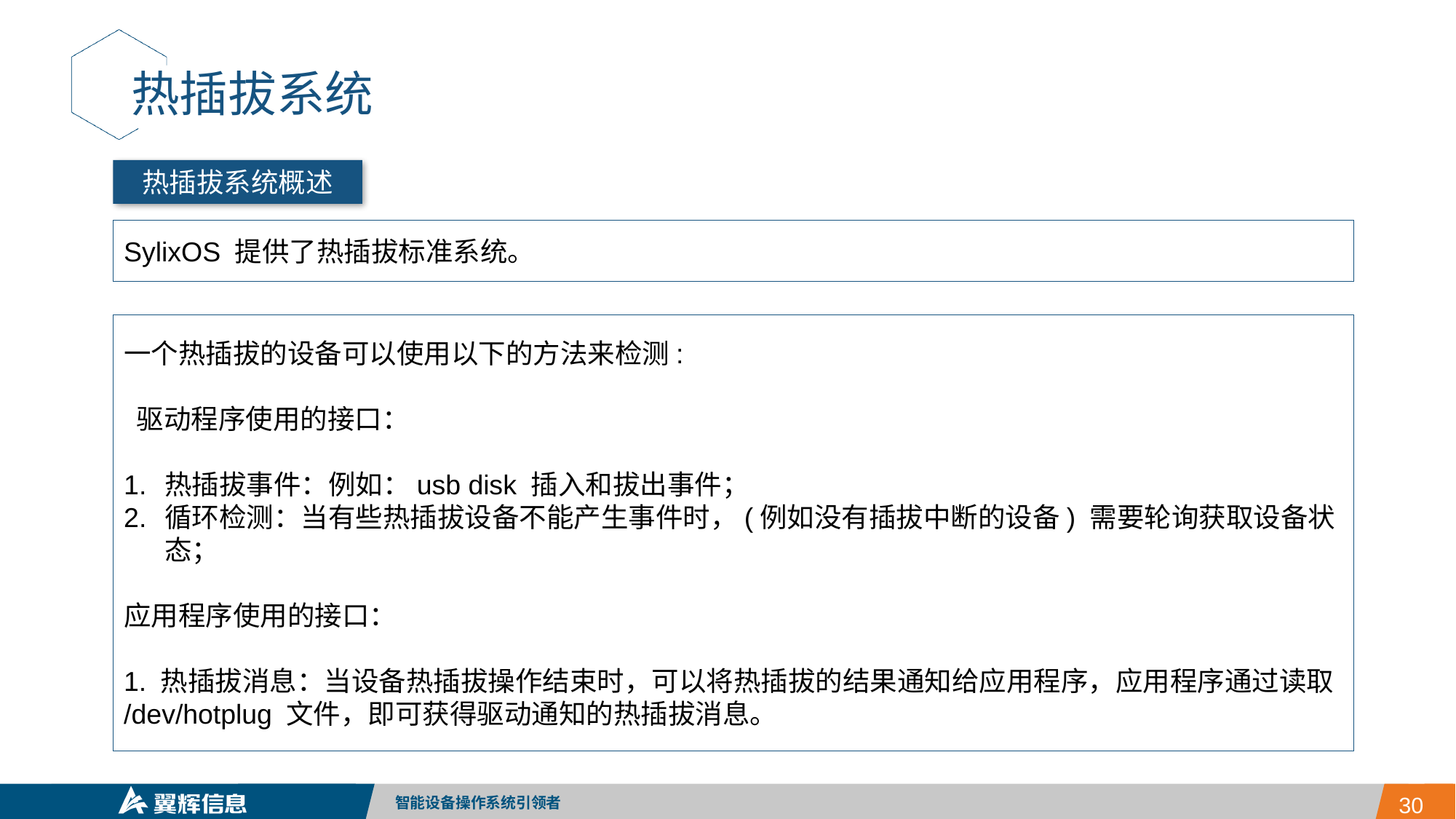

热插拔系统
热插拔系统概述
SylixOS 提供了热插拔标准系统。
一个热插拔的设备可以使用以下的方法来检测:

 驱动程序使用的接口：

热插拔事件：例如：usb disk 插入和拔出事件；
循环检测：当有些热插拔设备不能产生事件时，(例如没有插拔中断的设备) 需要轮询获取设备状态；

应用程序使用的接口：

1. 热插拔消息：当设备热插拔操作结束时，可以将热插拔的结果通知给应用程序，应用程序通过读取 /dev/hotplug 文件，即可获得驱动通知的热插拔消息。